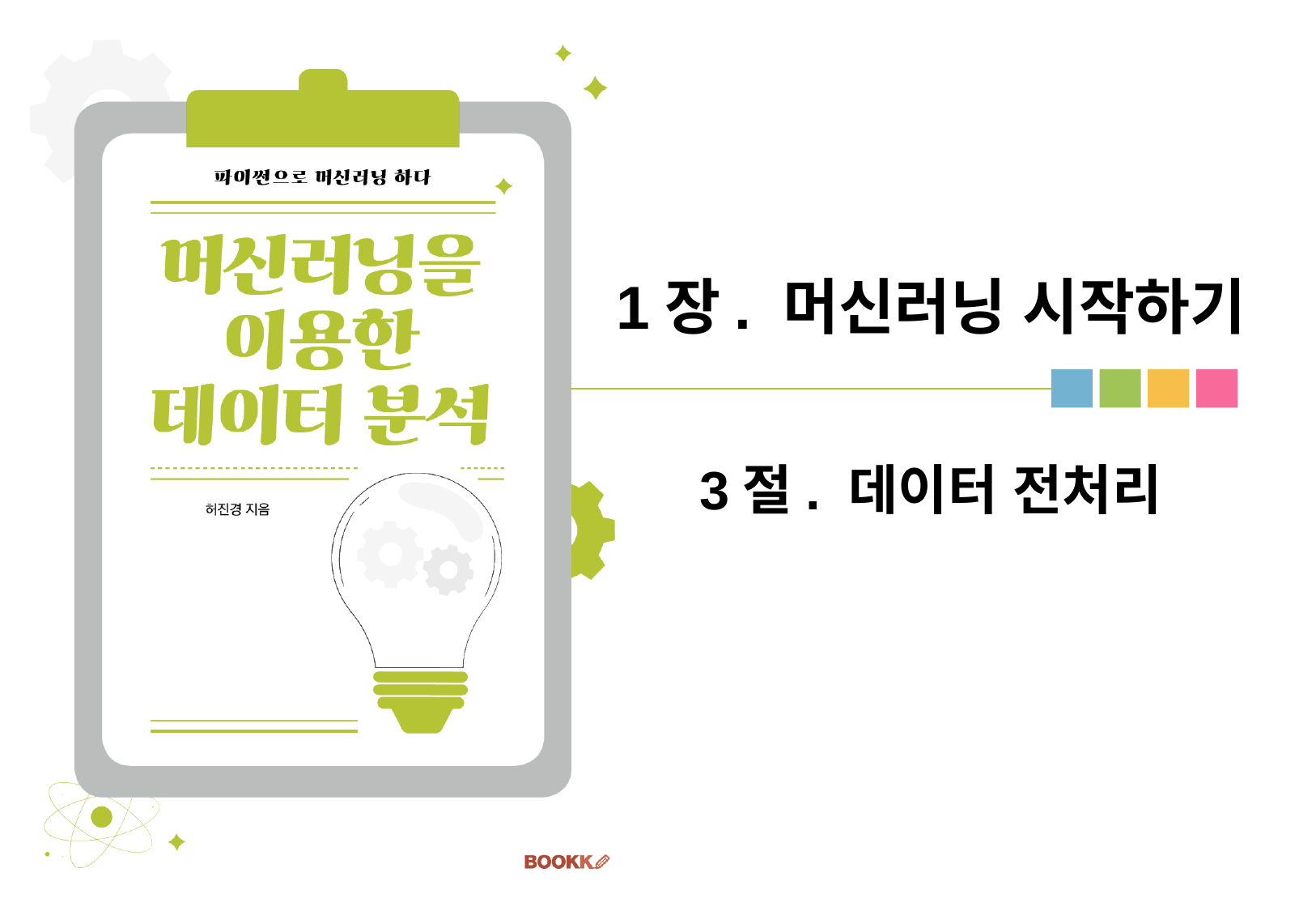

1장. 머신러닝 시작하기
# 3절. 데이터 전처리